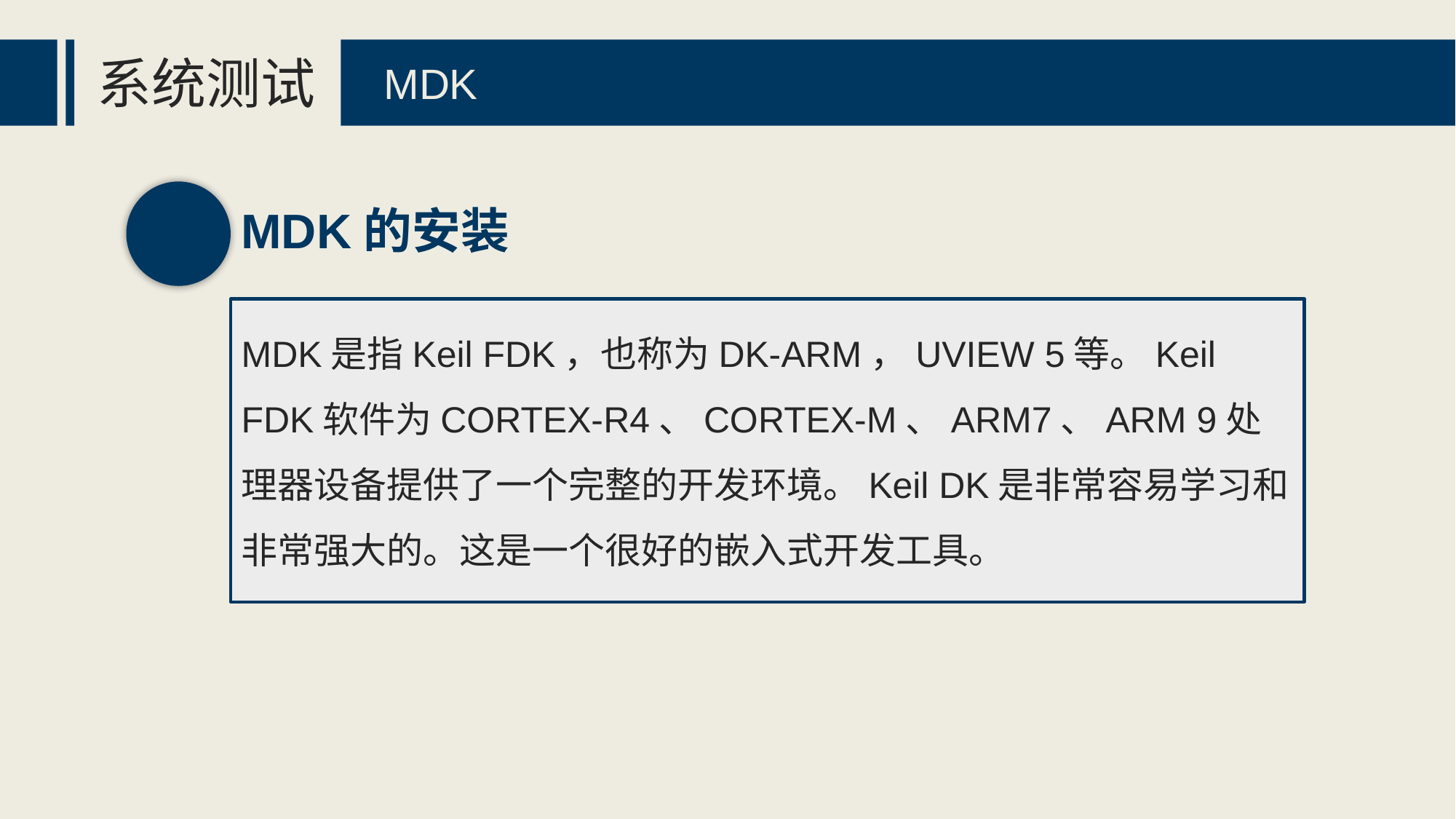

系统测试
MDK

MDK的安装

MDK是指Keil FDK，也称为DK-ARM，UVIEW 5等。Keil FDK软件为CORTEX-R4、CORTEX-M、ARM7、ARM 9处理器设备提供了一个完整的开发环境。Keil DK是非常容易学习和非常强大的。这是一个很好的嵌入式开发工具。
22